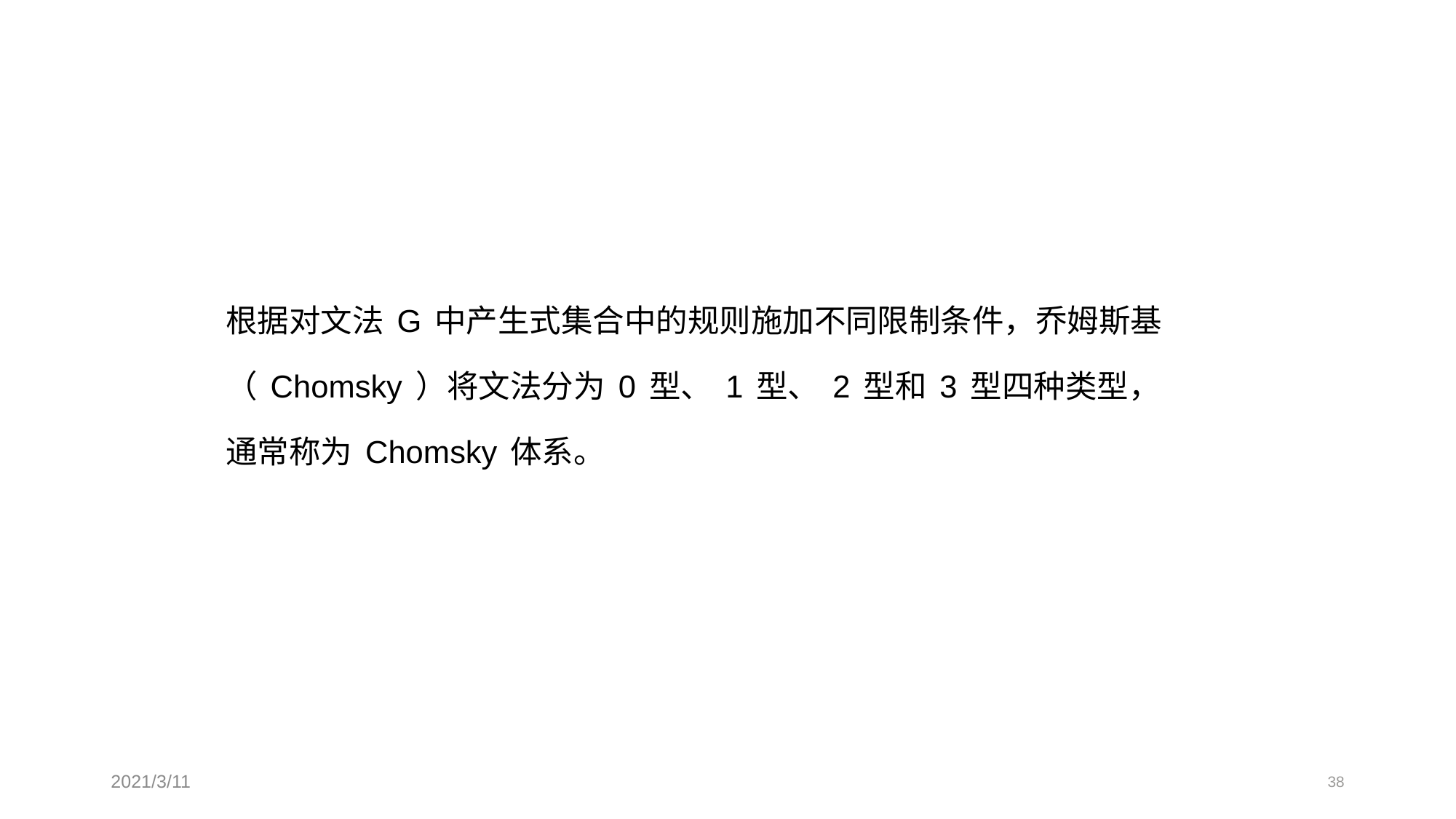

根据对文法G中产生式集合中的规则施加不同限制条件，乔姆斯基（Chomsky）将文法分为0型、1型、2型和3型四种类型，通常称为Chomsky体系。
2021/3/11
38